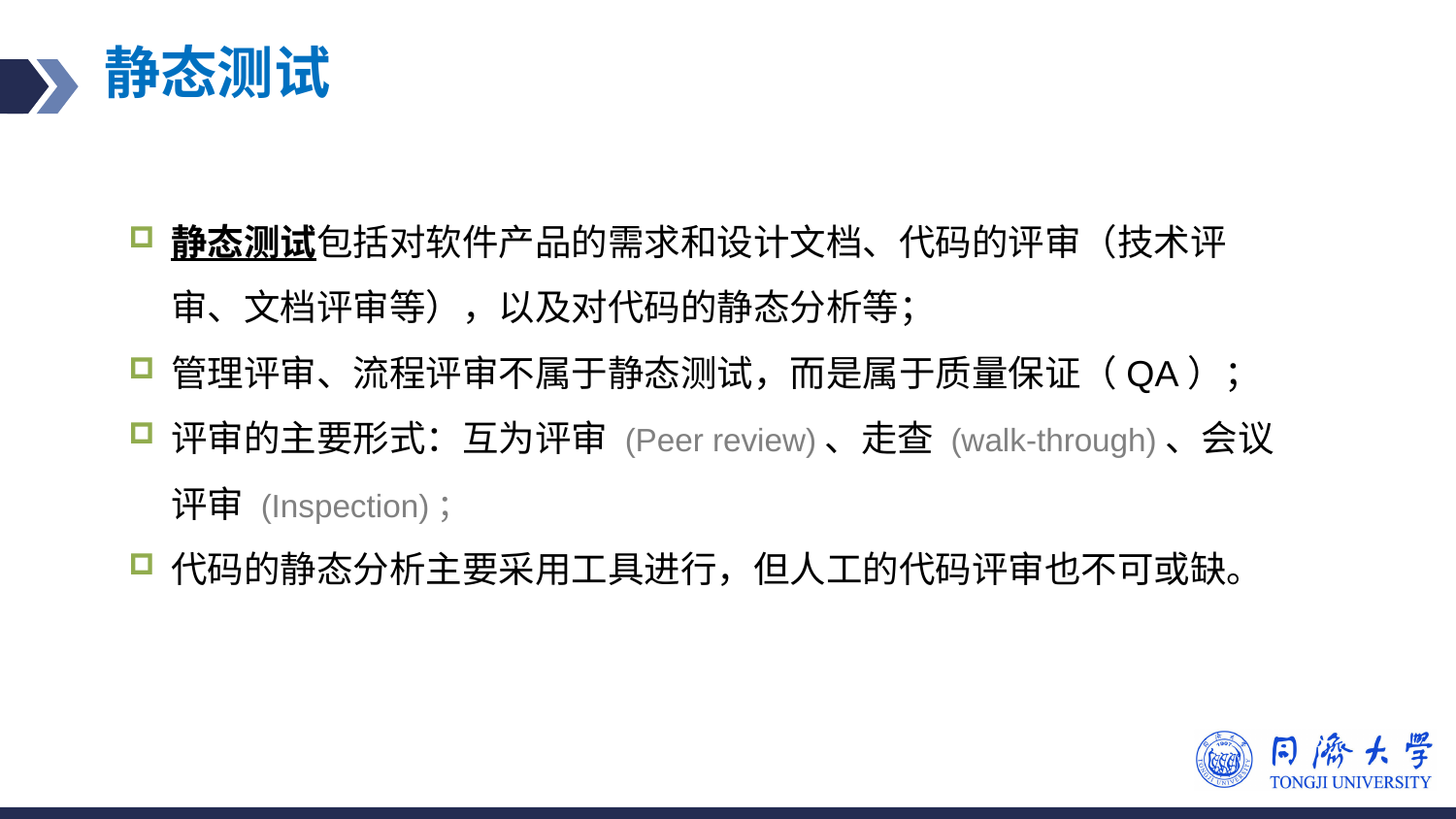

# 静态测试
静态测试包括对软件产品的需求和设计文档、代码的评审（技术评审、文档评审等），以及对代码的静态分析等；
管理评审、流程评审不属于静态测试，而是属于质量保证（QA）；
评审的主要形式：互为评审 (Peer review)、走查 (walk-through)、会议评审 (Inspection)；
代码的静态分析主要采用工具进行，但人工的代码评审也不可或缺。